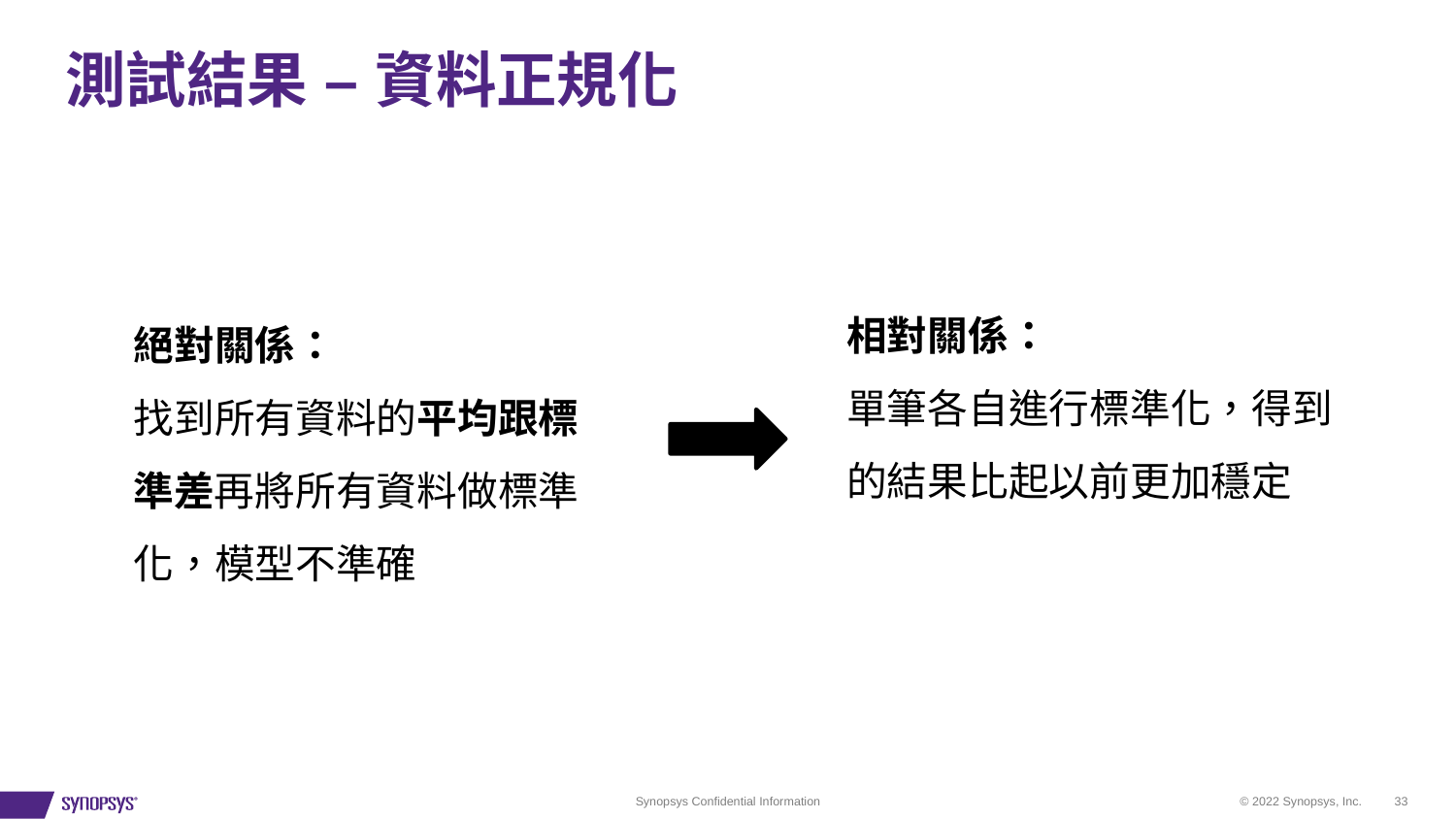

# 測試結果 – 資料正規化
相對關係：
單筆各自進行標準化，得到的結果比起以前更加穩定
絕對關係：
找到所有資料的平均跟標準差再將所有資料做標準化，模型不準確